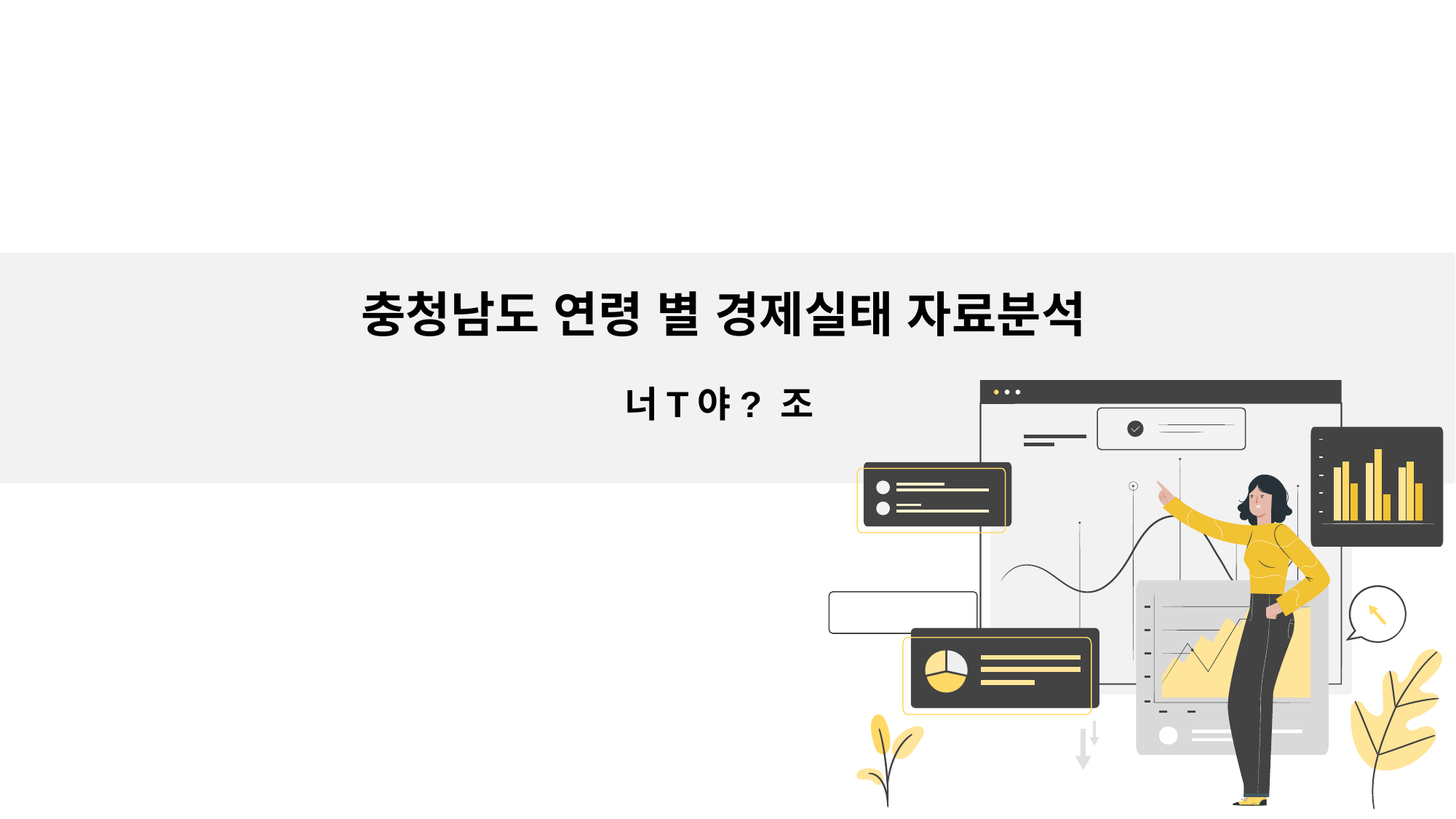

충청남도 연령 별 경제실태 자료분석
너T야? 조